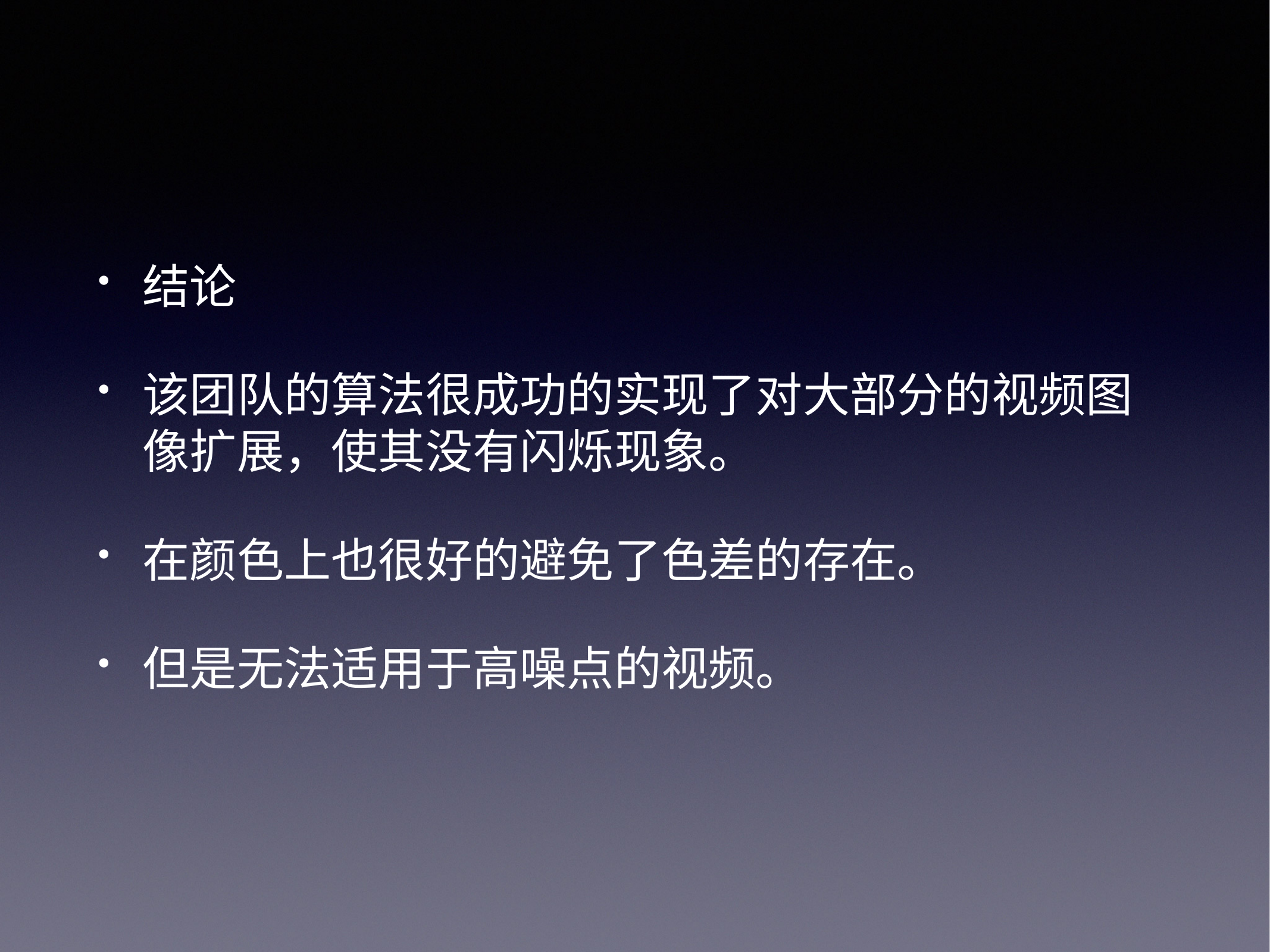

结论
该团队的算法很成功的实现了对大部分的视频图像扩展，使其没有闪烁现象。
在颜色上也很好的避免了色差的存在。
但是无法适用于高噪点的视频。